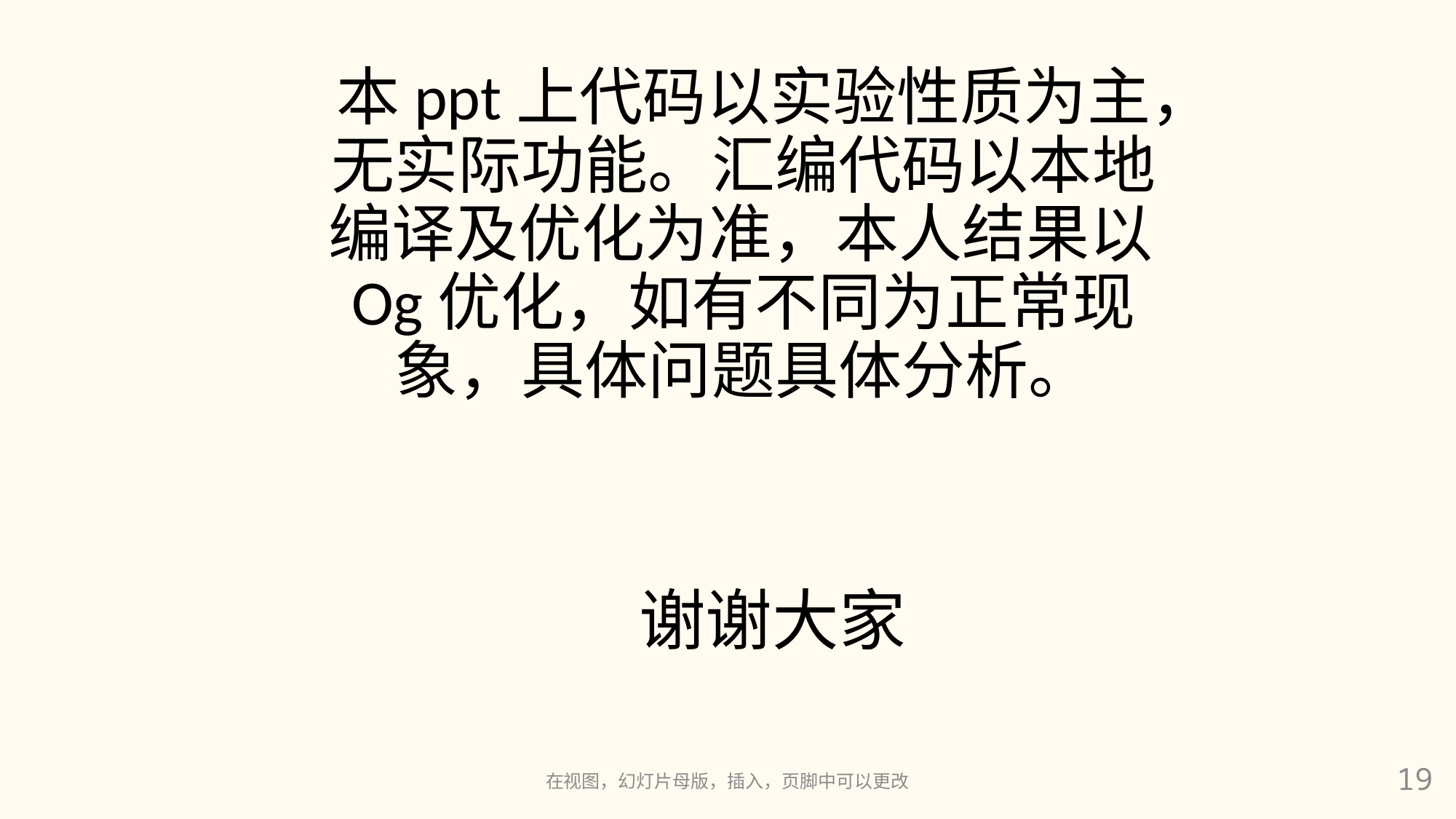

# 本ppt上代码以实验性质为主，无实际功能。汇编代码以本地编译及优化为准，本人结果以Og优化，如有不同为正常现象，具体问题具体分析。
谢谢大家
在视图，幻灯片母版，插入，页脚中可以更改
19